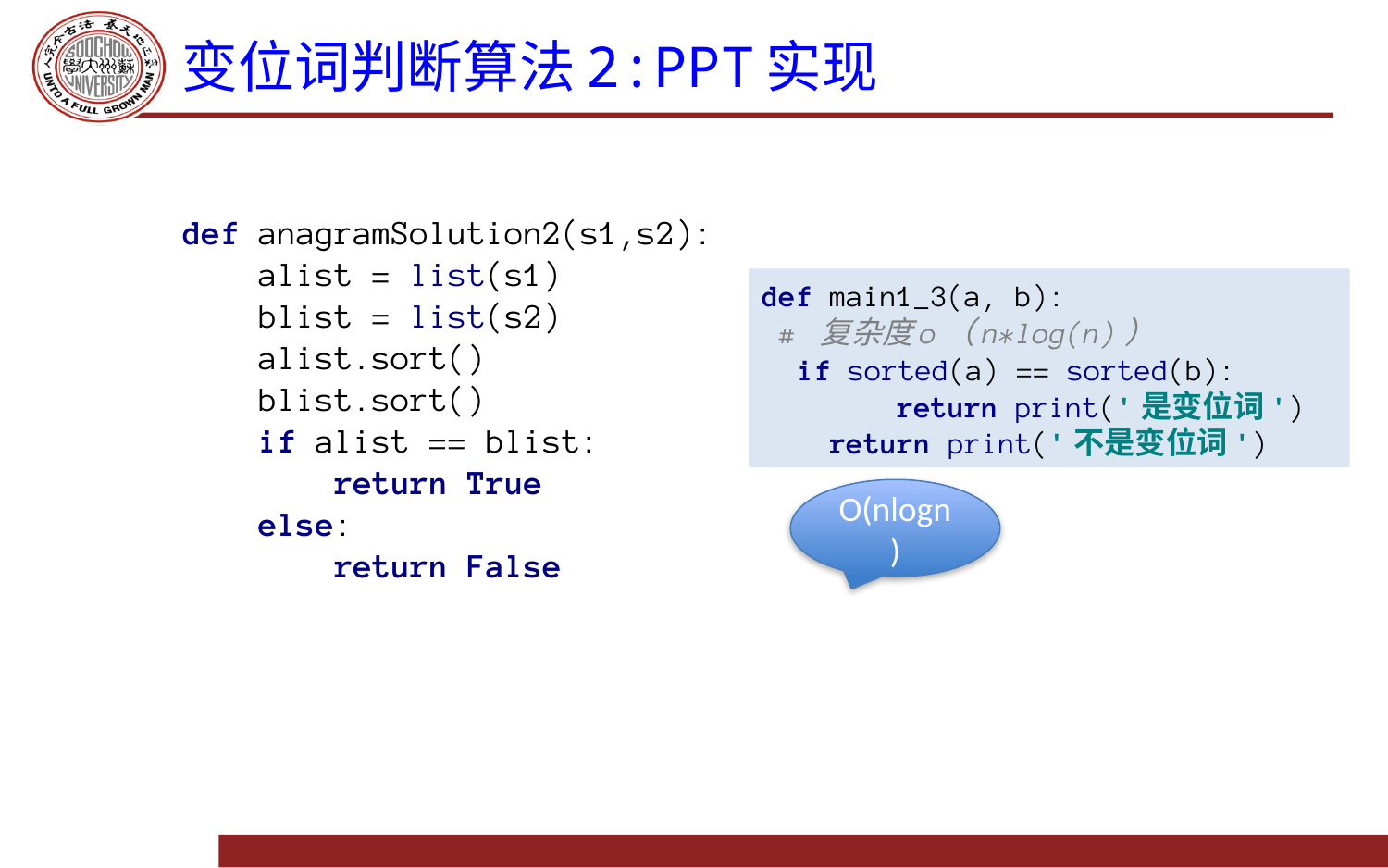

# 变位词判断算法2:PPT实现
def anagramSolution2(s1,s2):
    alist = list(s1)
    blist = list(s2)
    alist.sort()
    blist.sort()
    if alist == blist:
        return True
    else:
        return False
def main1_3(a, b):
 # 复杂度o（n*log(n)）
    if sorted(a) == sorted(b):
        return print('是变位词')
    return print('不是变位词')
O(nlogn)